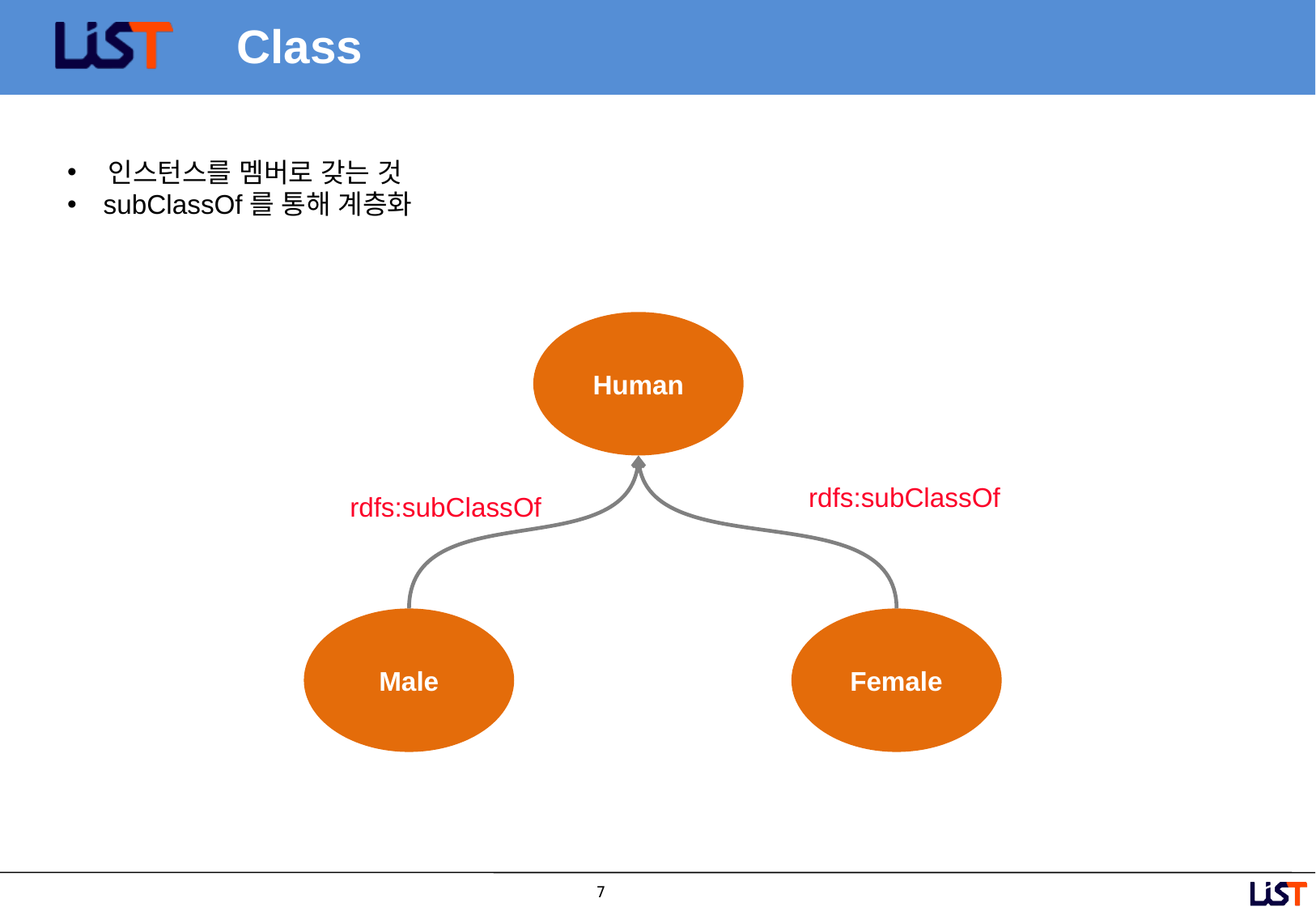

# Class
 인스턴스를 멤버로 갖는 것
 subClassOf를 통해 계층화
Human
rdfs:subClassOf
rdfs:subClassOf
Male
Female